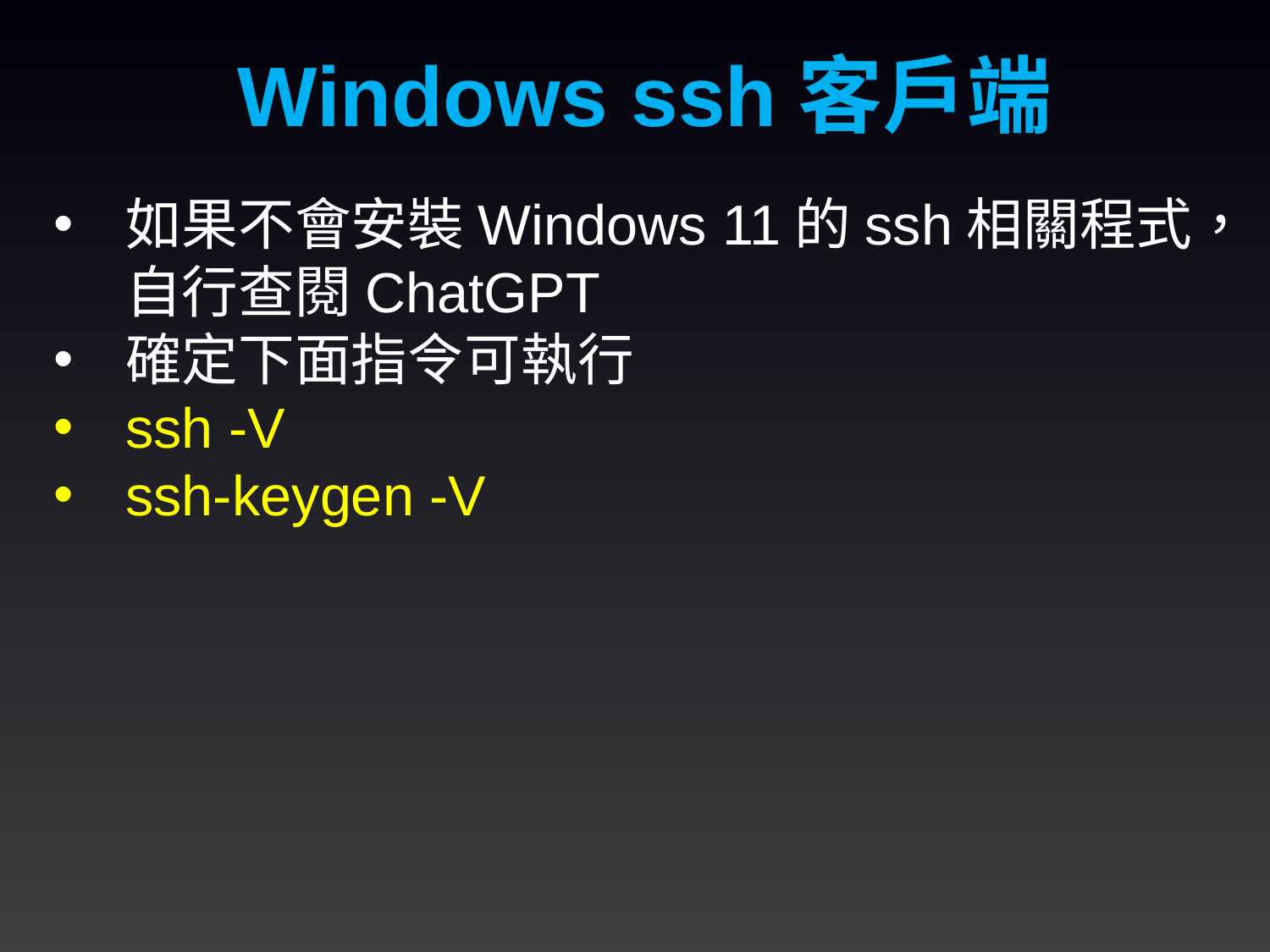

Windows ssh客戶端
如果不會安裝Windows 11的ssh相關程式，自行查閱ChatGPT
確定下面指令可執行
ssh -V
ssh-keygen -V